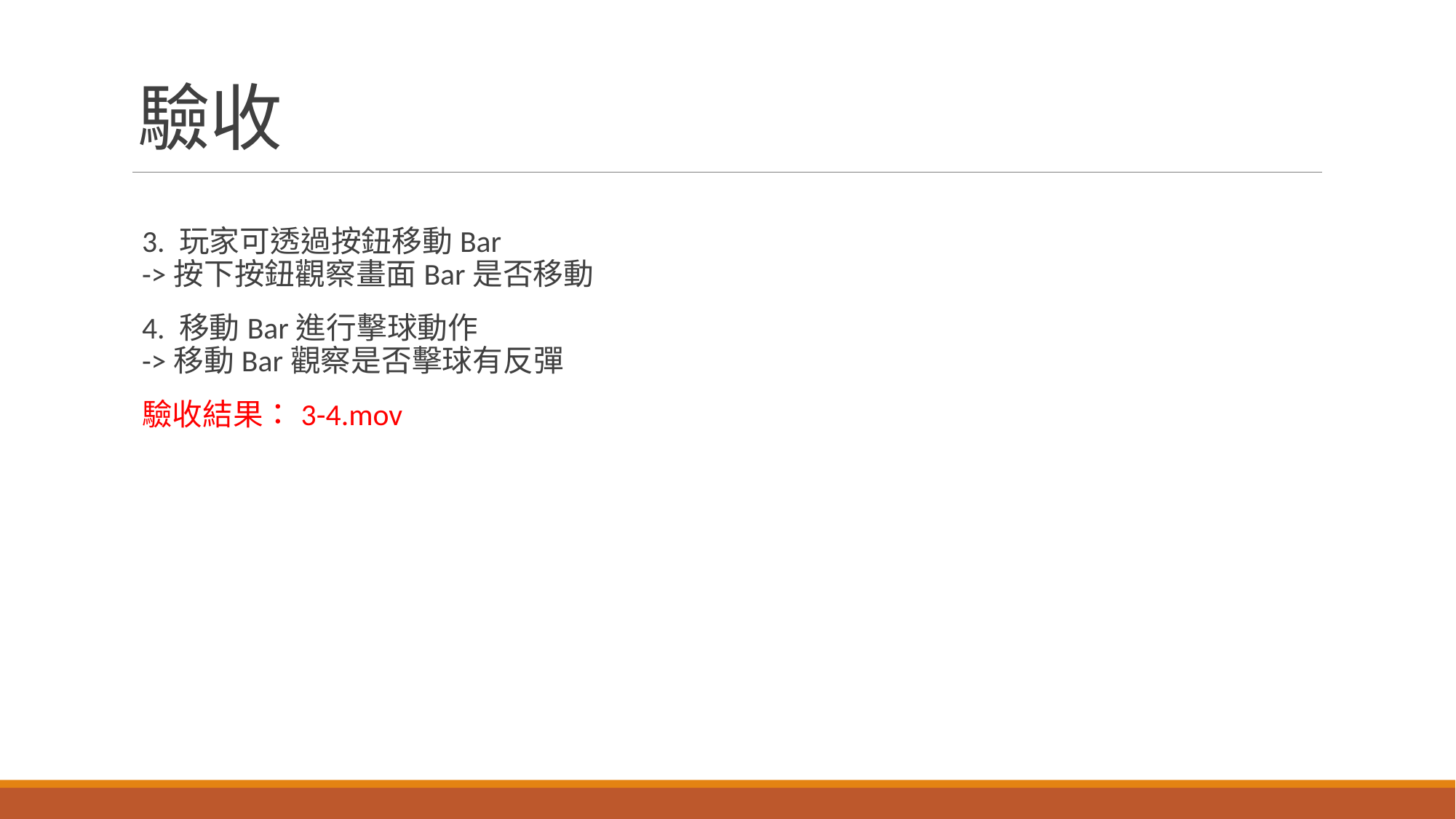

# 驗收
3. 玩家可透過按鈕移動Bar
->按下按鈕觀察畫面Bar是否移動
4. 移動Bar進行擊球動作
->移動Bar觀察是否擊球有反彈
驗收結果：3-4.mov